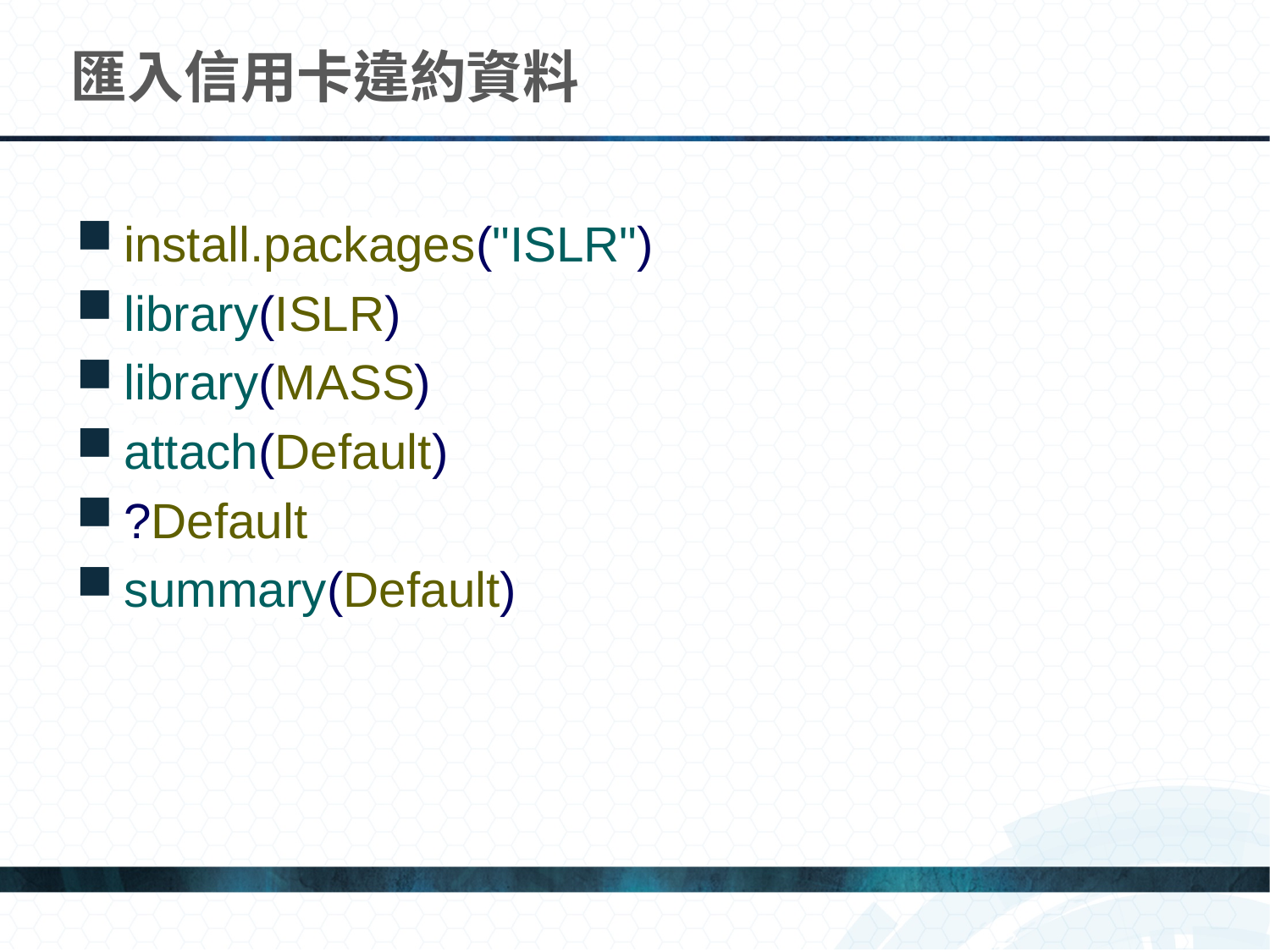

# 匯入信用卡違約資料
install.packages("ISLR")
library(ISLR)
library(MASS)
attach(Default)
?Default
summary(Default)